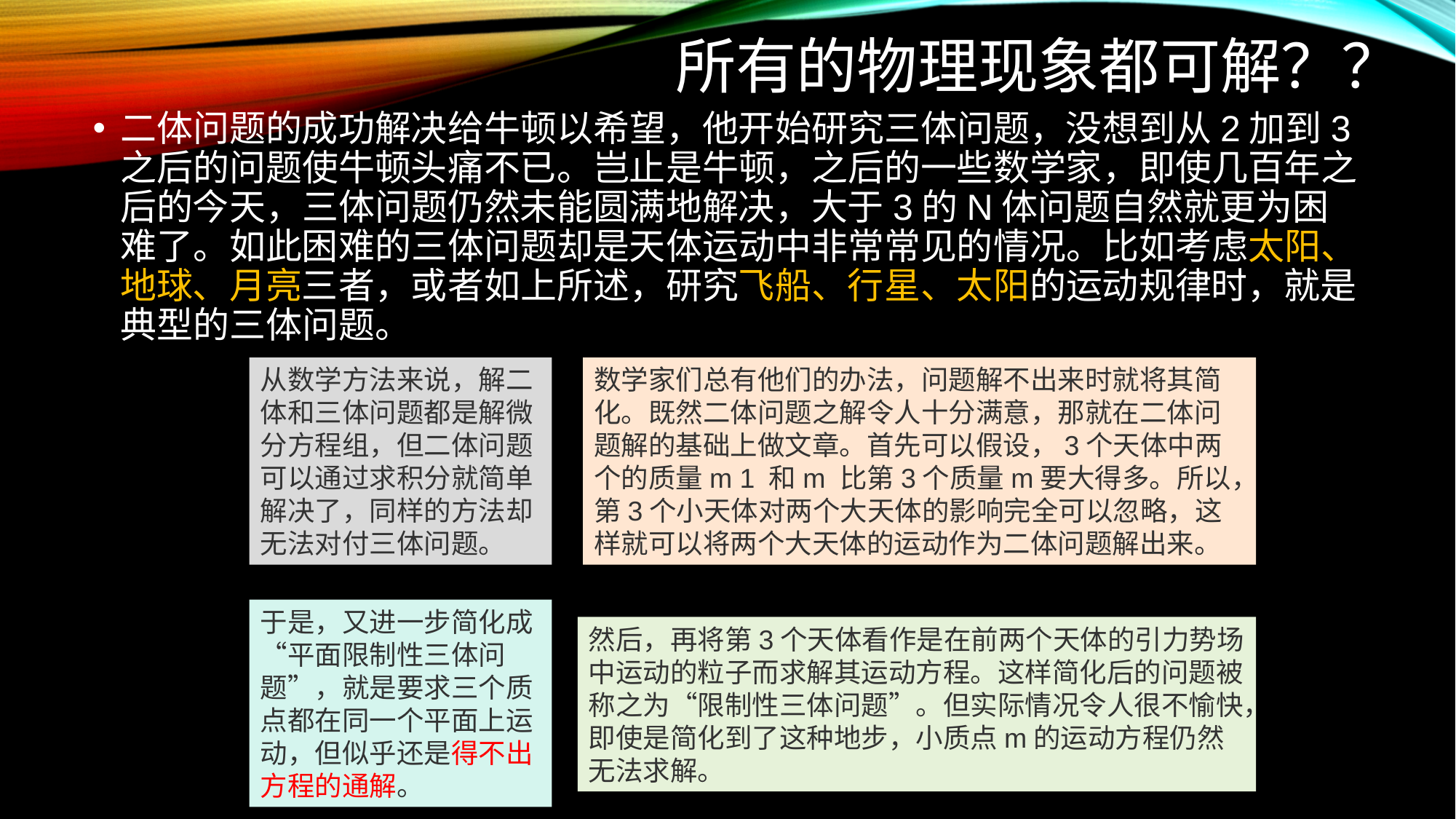

# 所有的物理现象都可解？？
二体问题的成功解决给牛顿以希望，他开始研究三体问题，没想到从2加到3之后的问题使牛顿头痛不已。岂止是牛顿，之后的一些数学家，即使几百年之后的今天，三体问题仍然未能圆满地解决，大于3的N体问题自然就更为困难了。如此困难的三体问题却是天体运动中非常常见的情况。比如考虑太阳、地球、月亮三者，或者如上所述，研究飞船、行星、太阳的运动规律时，就是典型的三体问题。
从数学方法来说，解二体和三体问题都是解微分方程组，但二体问题可以通过求积分就简单解决了，同样的方法却无法对付三体问题。
数学家们总有他们的办法，问题解不出来时就将其简化。既然二体问题之解令人十分满意，那就在二体问题解的基础上做文章。首先可以假设，3个天体中两个的质量m 1 和m 比第3个质量m要大得多。所以，第3个小天体对两个大天体的影响完全可以忽略，这样就可以将两个大天体的运动作为二体问题解出来。
于是，又进一步简化成“平面限制性三体问题”，就是要求三个质点都在同一个平面上运动，但似乎还是得不出方程的通解。
然后，再将第3个天体看作是在前两个天体的引力势场中运动的粒子而求解其运动方程。这样简化后的问题被称之为“限制性三体问题”。但实际情况令人很不愉快，即使是简化到了这种地步，小质点m的运动方程仍然无法求解。